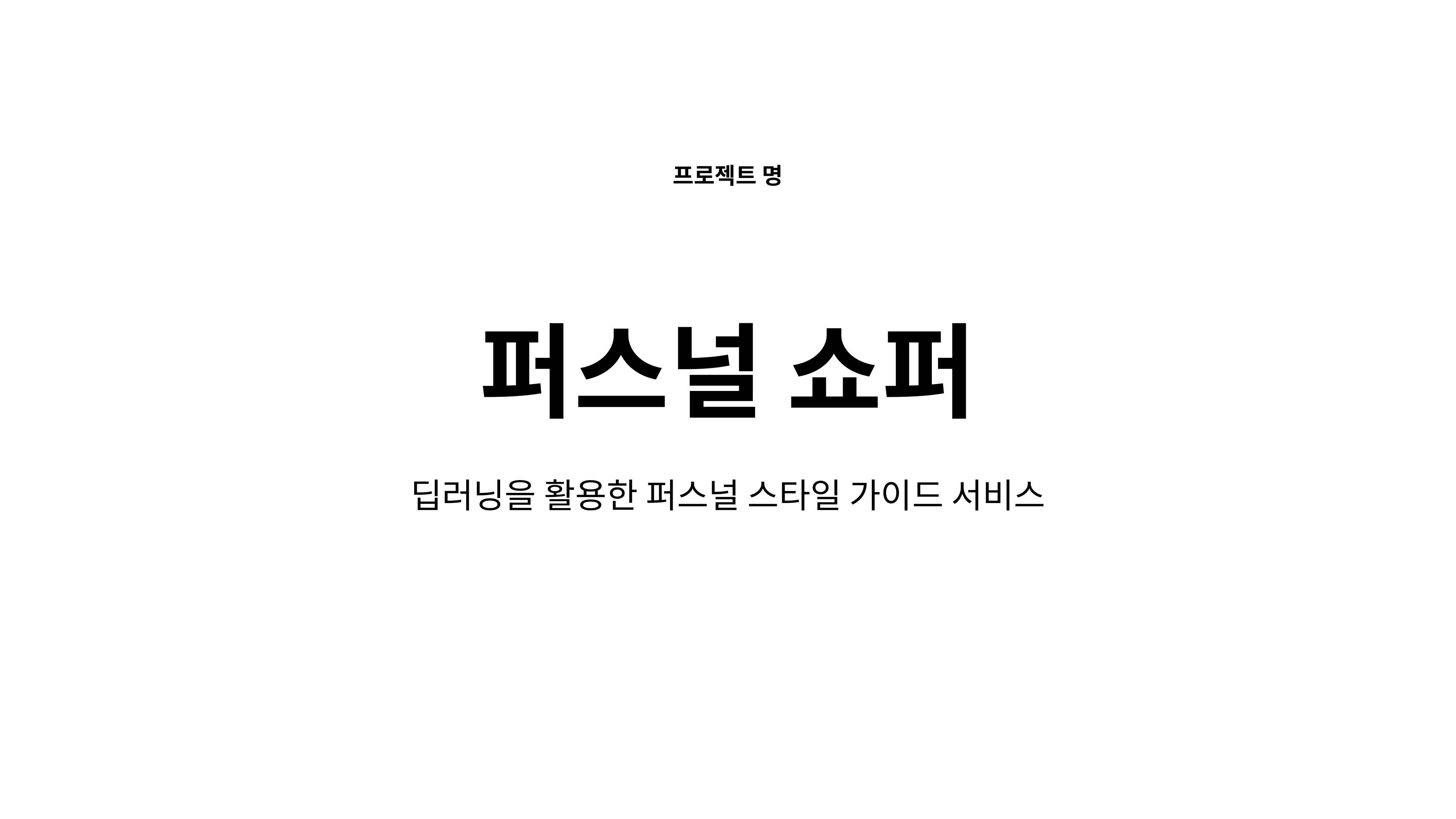

프로젝트 명
퍼스널 쇼퍼
딥러닝을 활용한 퍼스널 스타일 가이드 서비스